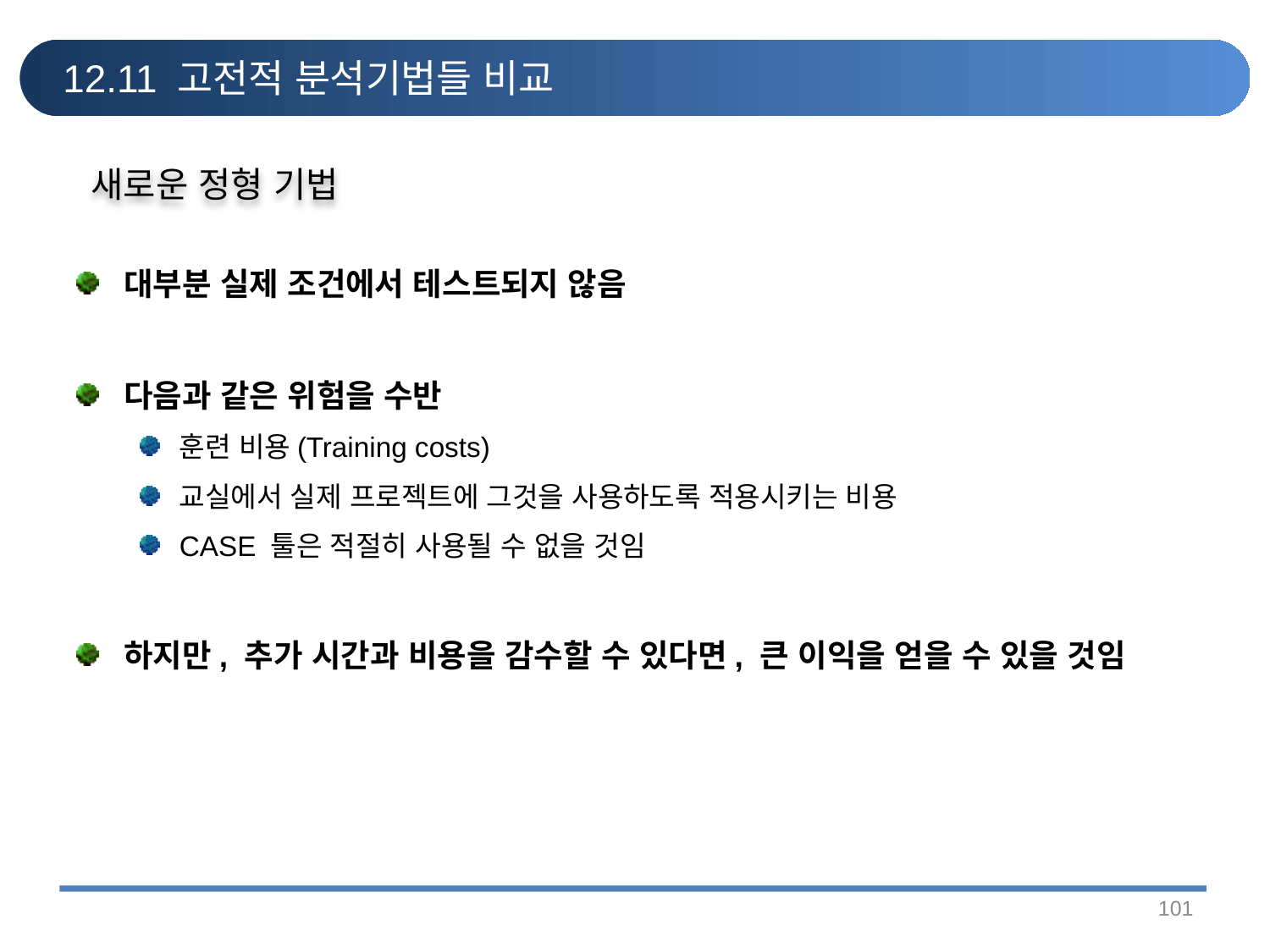

# 12.11 고전적 분석기법들 비교
새로운 정형 기법
대부분 실제 조건에서 테스트되지 않음

다음과 같은 위험을 수반
훈련 비용(Training costs)
교실에서 실제 프로젝트에 그것을 사용하도록 적용시키는 비용
CASE 툴은 적절히 사용될 수 없을 것임

하지만, 추가 시간과 비용을 감수할 수 있다면, 큰 이익을 얻을 수 있을 것임
101